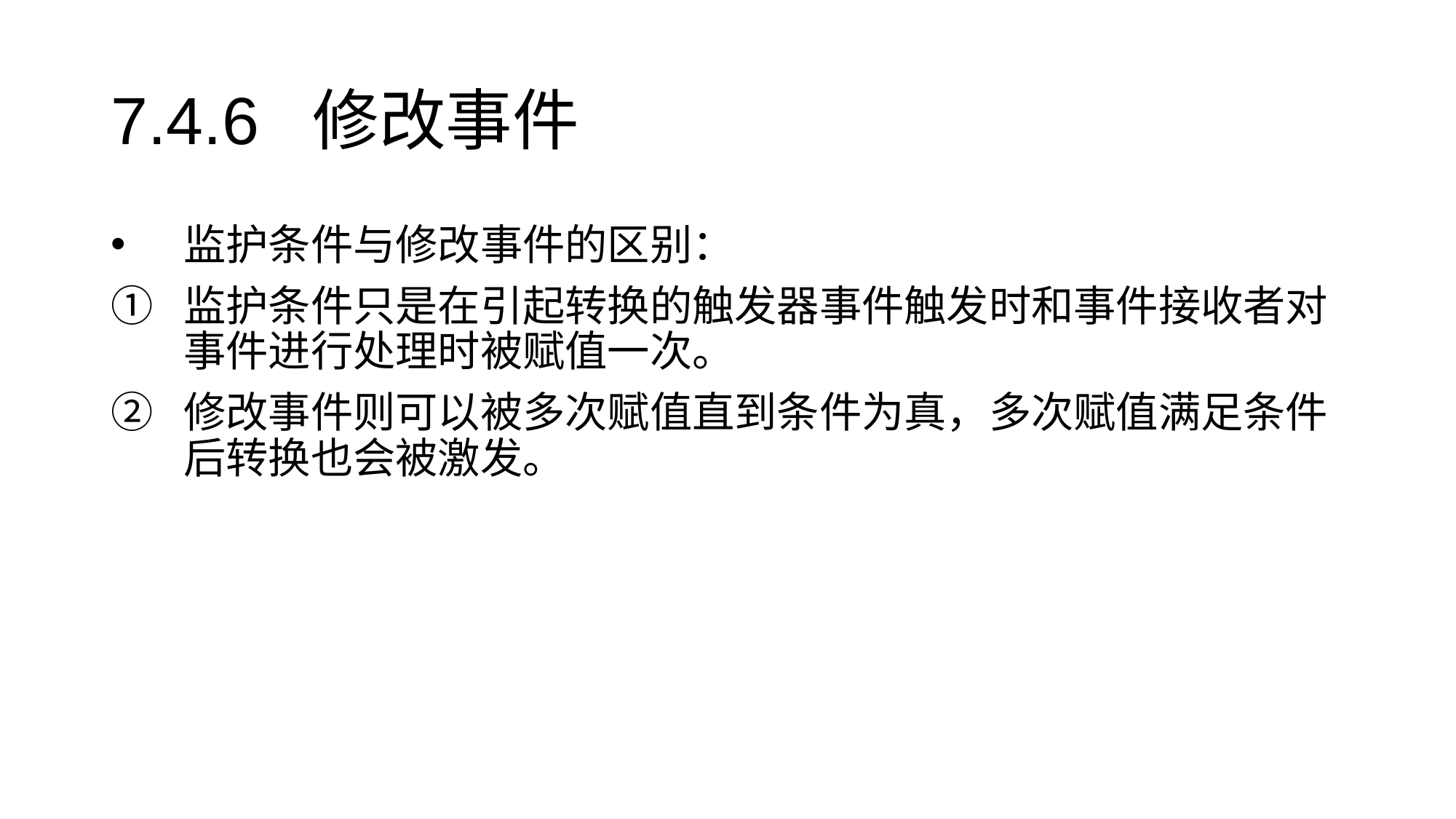

# 7.4.6  修改事件
监护条件与修改事件的区别：
监护条件只是在引起转换的触发器事件触发时和事件接收者对事件进行处理时被赋值一次。
修改事件则可以被多次赋值直到条件为真，多次赋值满足条件后转换也会被激发。